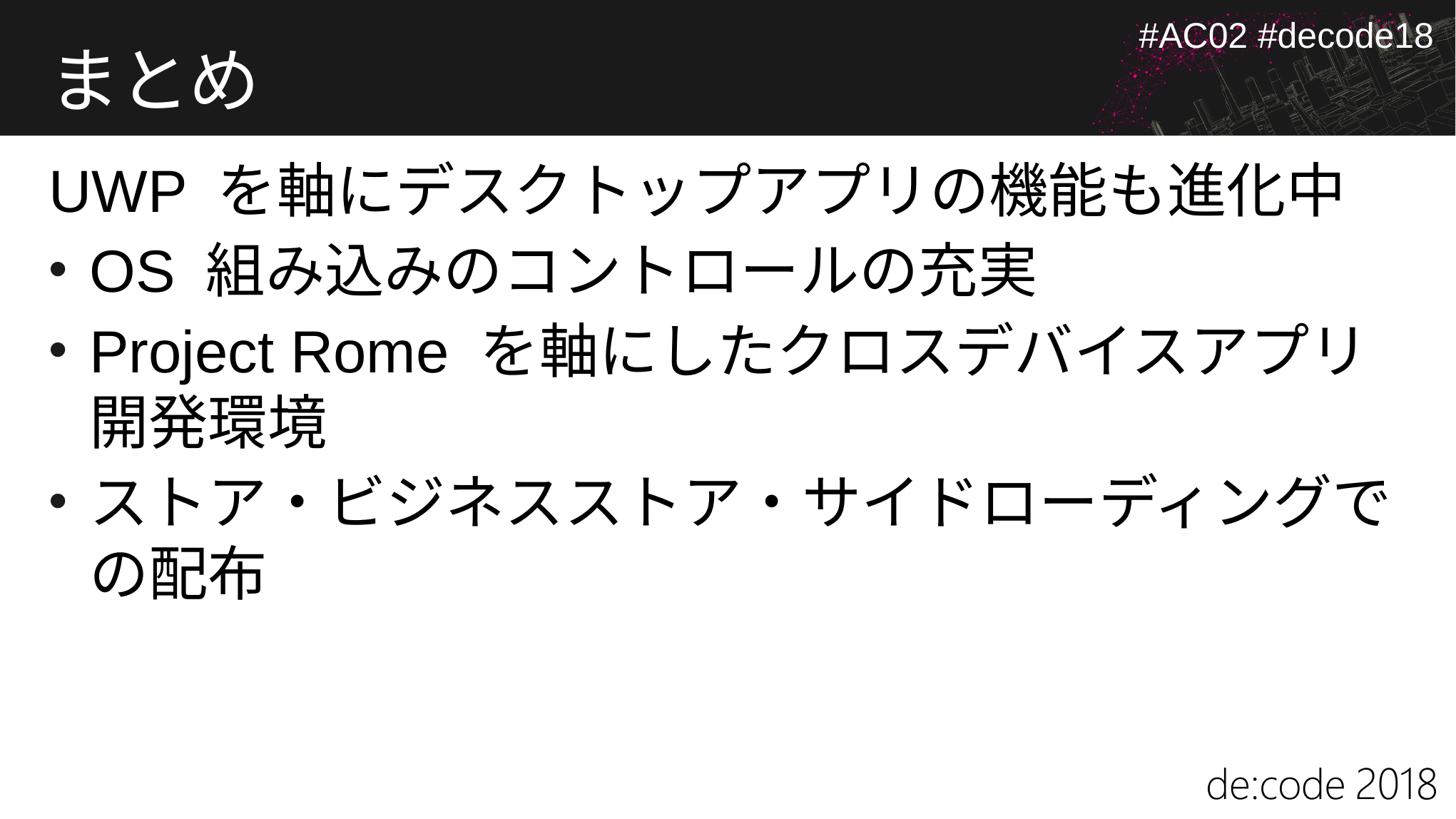

# まとめ
UWP を軸にデスクトップアプリの機能も進化中
OS 組み込みのコントロールの充実
Project Rome を軸にしたクロスデバイスアプリ開発環境
ストア・ビジネスストア・サイドローディングでの配布